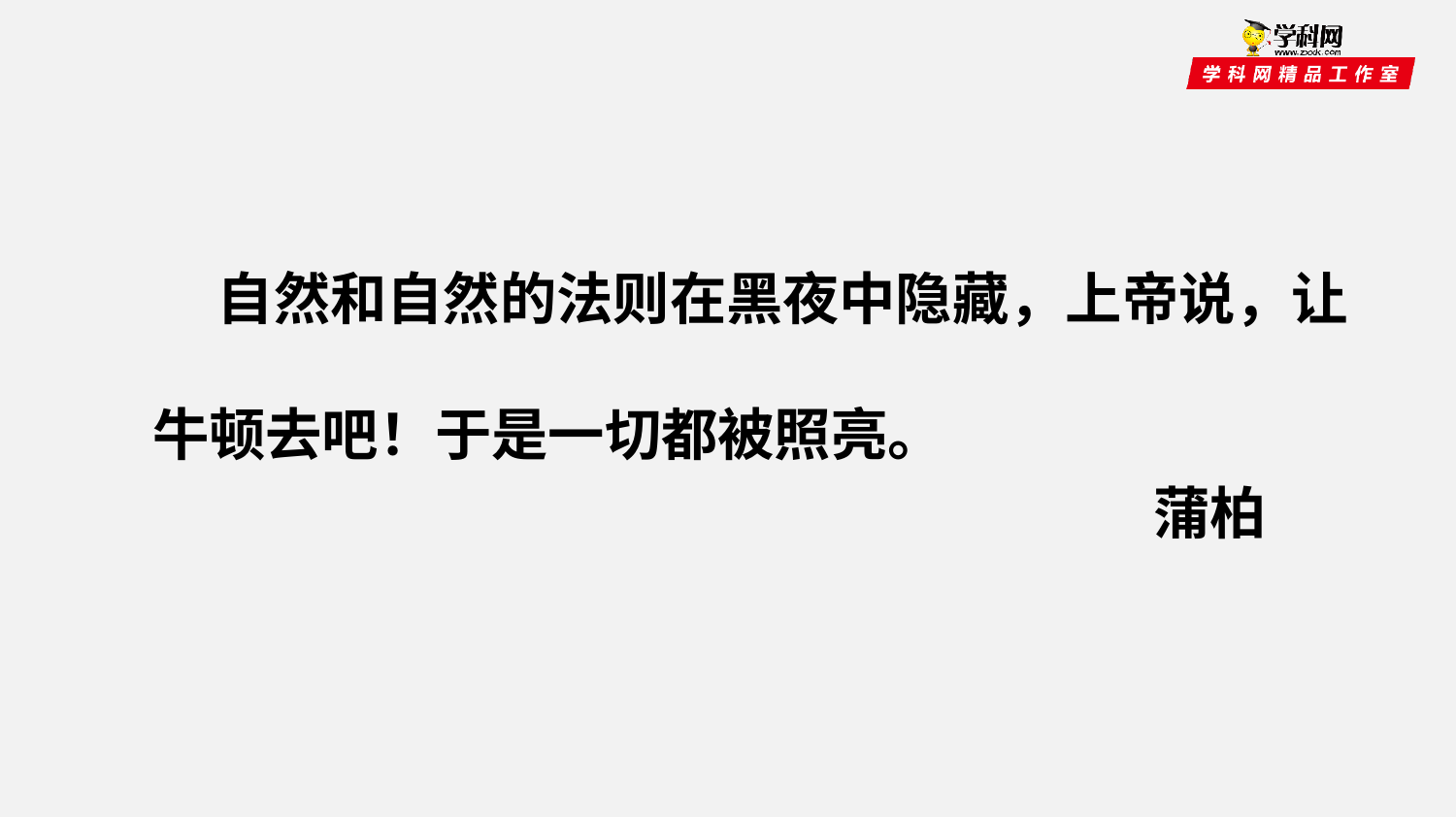

自然和自然的法则在黑夜中隐藏，上帝说，让牛顿去吧！于是一切都被照亮。
 蒲柏